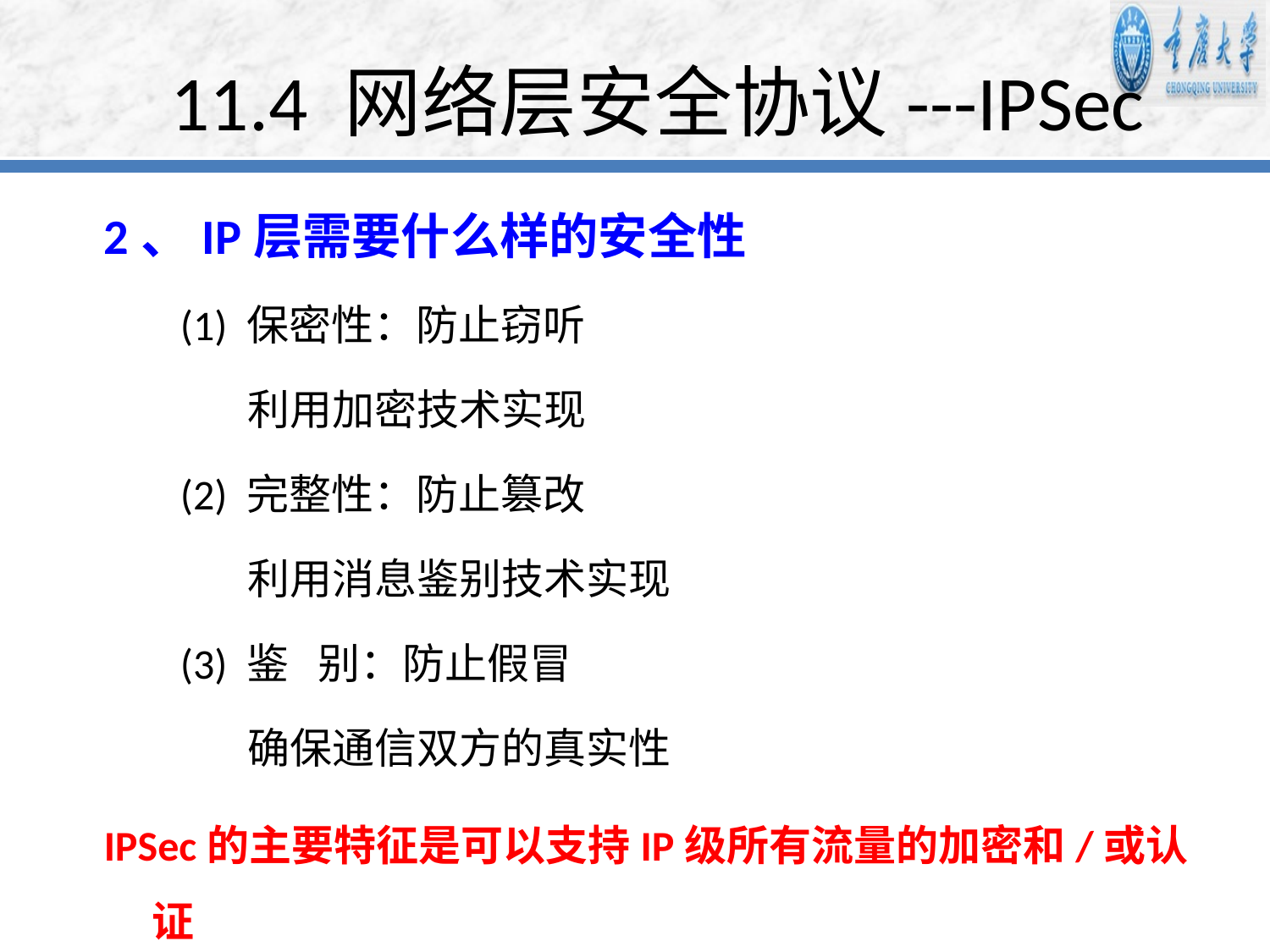

# 11.4 网络层安全协议---IPSec
2、IP层需要什么样的安全性
        (1) 保密性：防止窃听
              利用加密技术实现
        (2) 完整性：防止篡改
              利用消息鉴别技术实现
        (3) 鉴   别：防止假冒
              确保通信双方的真实性
IPSec的主要特征是可以支持IP级所有流量的加密和/或认证